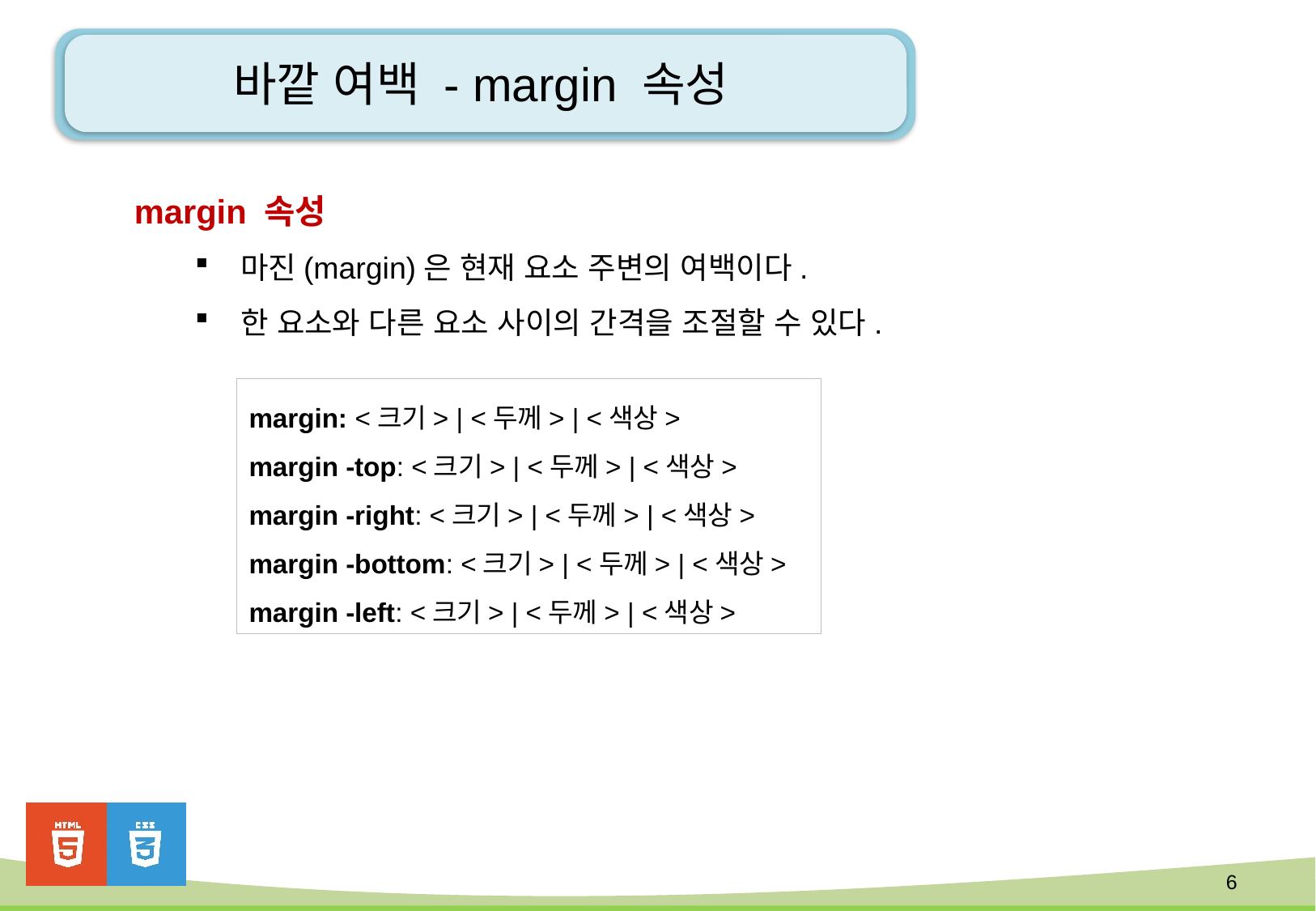

# 바깥 여백 - margin 속성
margin 속성
마진(margin)은 현재 요소 주변의 여백이다.
한 요소와 다른 요소 사이의 간격을 조절할 수 있다.
margin: <크기> | <두께> | <색상>
margin -top: <크기> | <두께> | <색상>
margin -right: <크기> | <두께> | <색상>
margin -bottom: <크기> | <두께> | <색상>
margin -left: <크기> | <두께> | <색상>
6